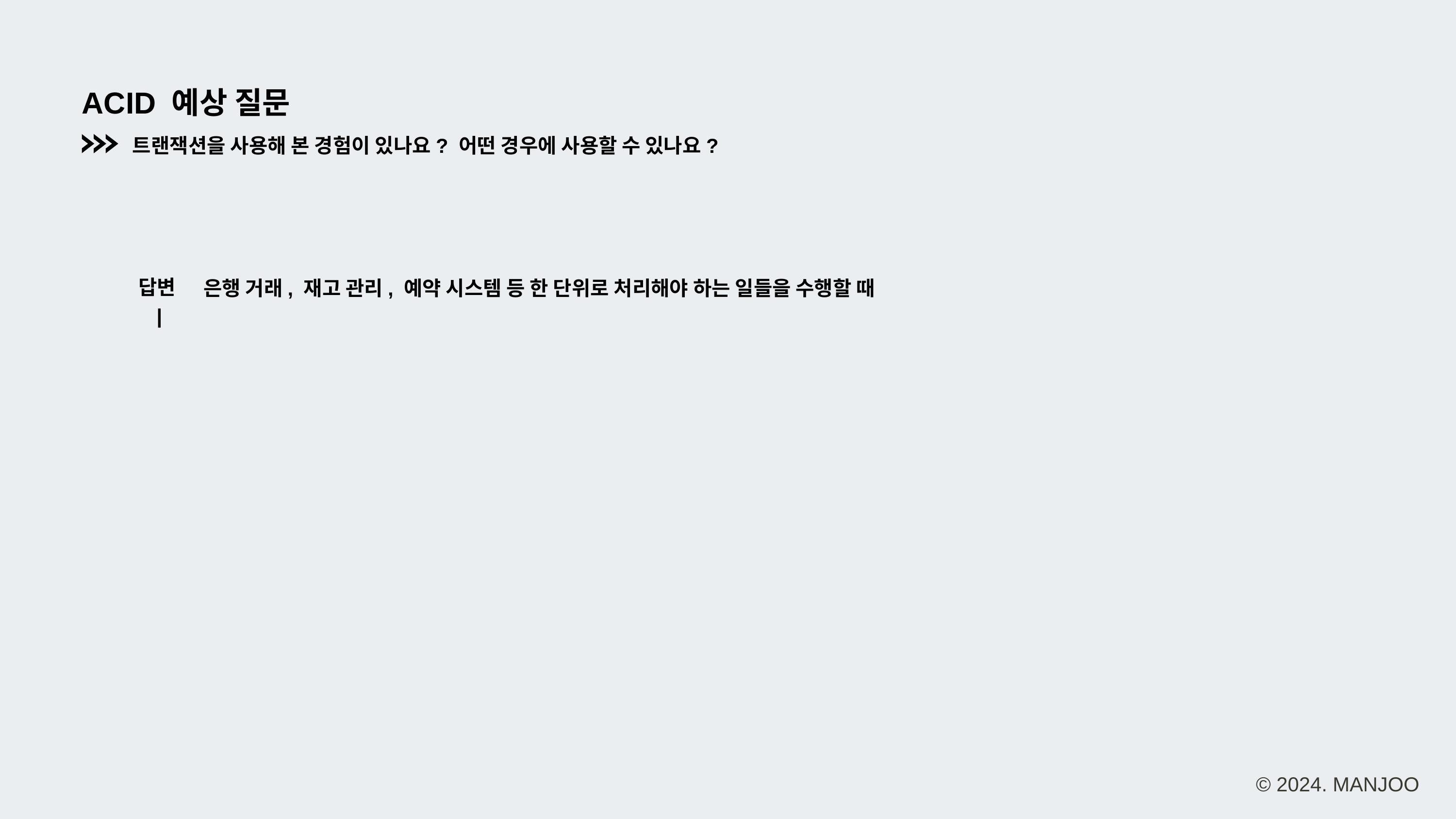

ACID 예상 질문
트랜잭션을 사용해 본 경험이 있나요? 어떤 경우에 사용할 수 있나요?

답변  |
은행 거래, 재고 관리, 예약 시스템 등 한 단위로 처리해야 하는 일들을 수행할 때

© 2024. MANJOO